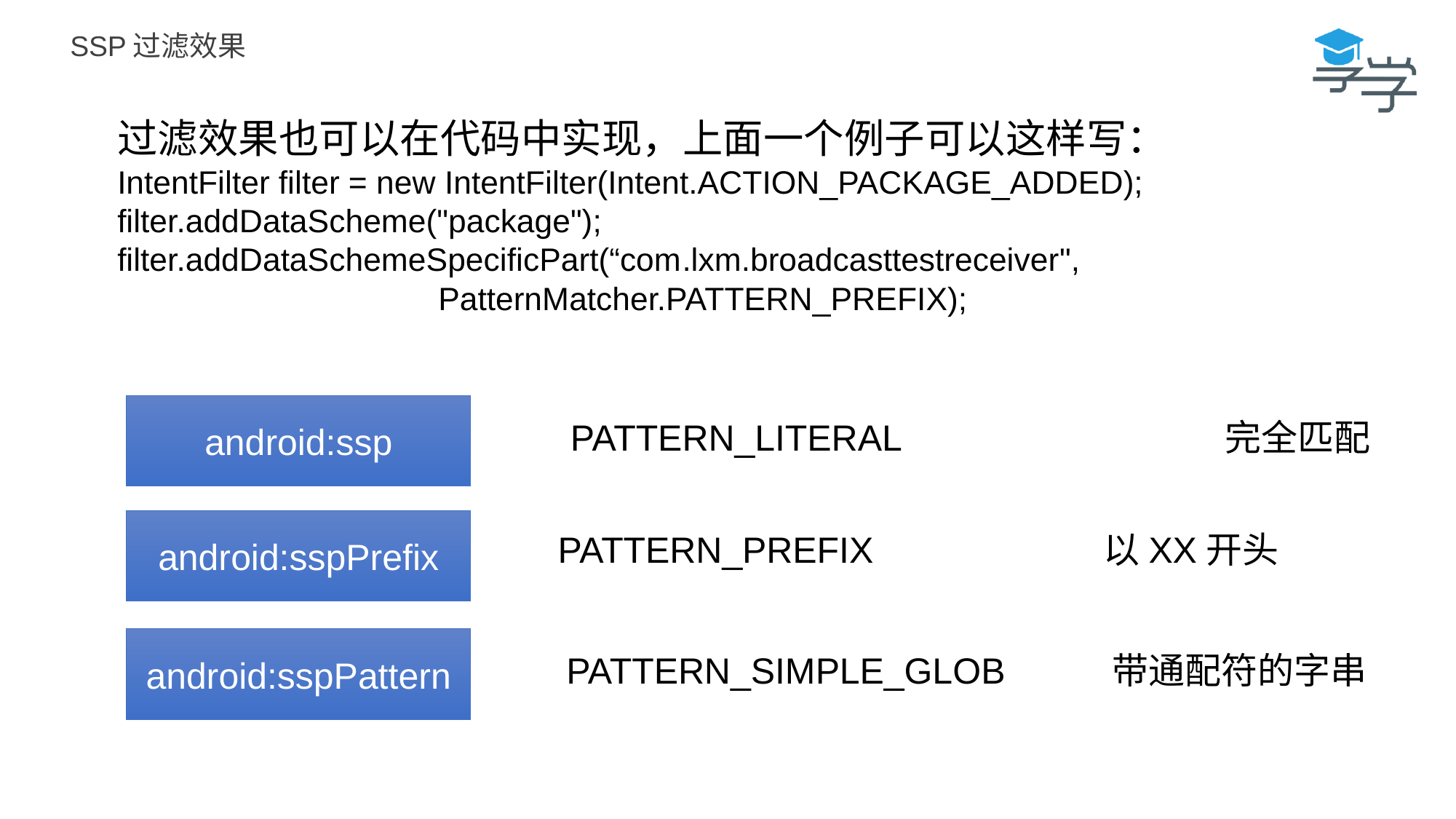

# SSP过滤效果
过滤效果也可以在代码中实现，上面一个例子可以这样写：
IntentFilter filter = new IntentFilter(Intent.ACTION_PACKAGE_ADDED);
filter.addDataScheme("package");
filter.addDataSchemeSpecificPart(“com.lxm.broadcasttestreceiver",
                                    PatternMatcher.PATTERN_PREFIX);

android:ssp
PATTERN_LITERAL			完全匹配
android:sspPrefix
PATTERN_PREFIX			以XX开头
android:sspPattern
PATTERN_SIMPLE_GLOB	带通配符的字串